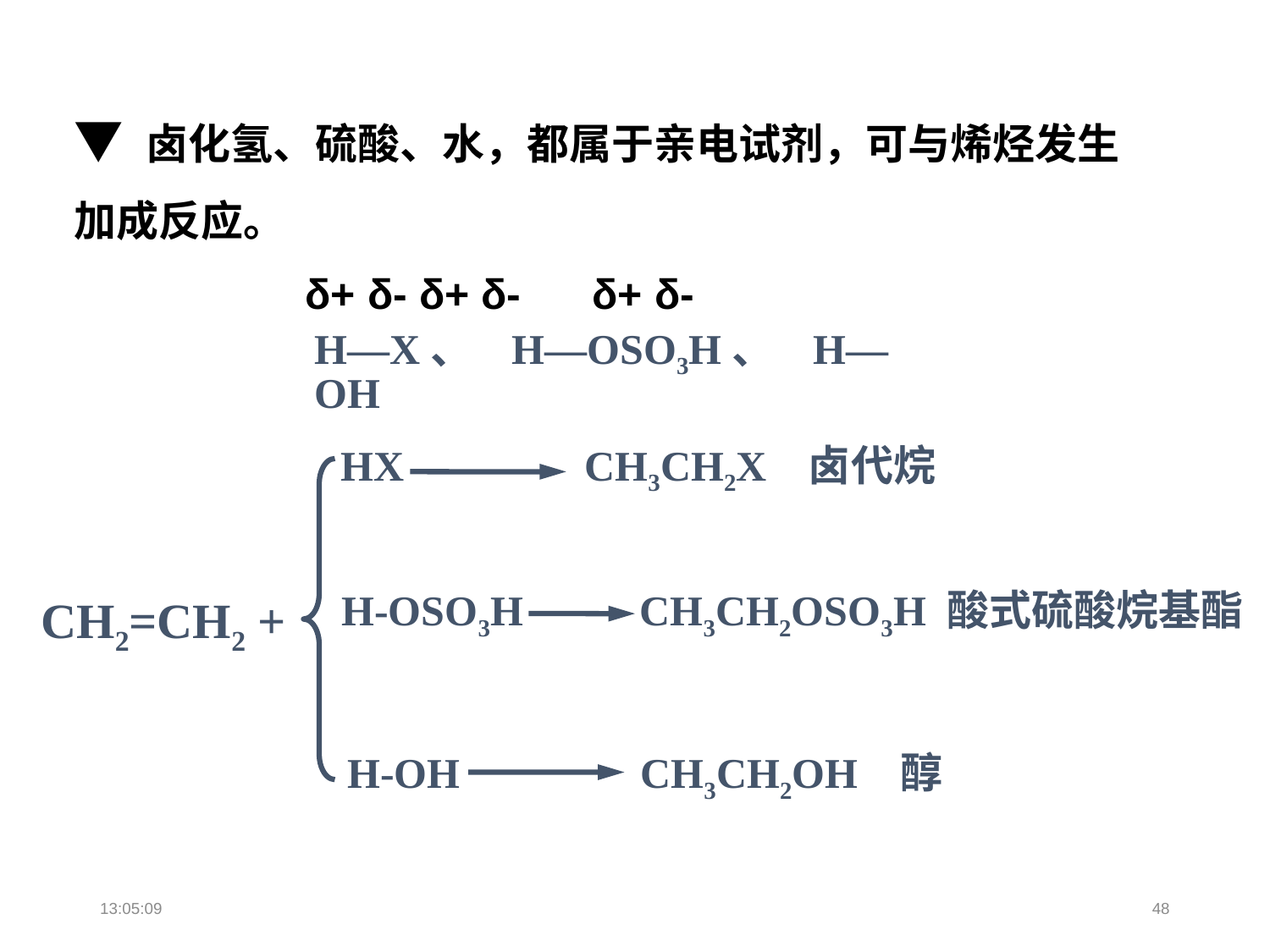

▼ 卤化氢、硫酸、水，都属于亲电试剂，可与烯烃发生加成反应。
δ+ δ- δ+ δ-      δ+ δ-
H—X、   H—OSO3H、   H—OH
HX                 CH3CH2X   卤代烷

H-OSO3H           CH3CH2OSO3H 酸式硫酸烷基酯

CH2=CH2 +
H-OH                 CH3CH2OH   醇

13:05:09
48